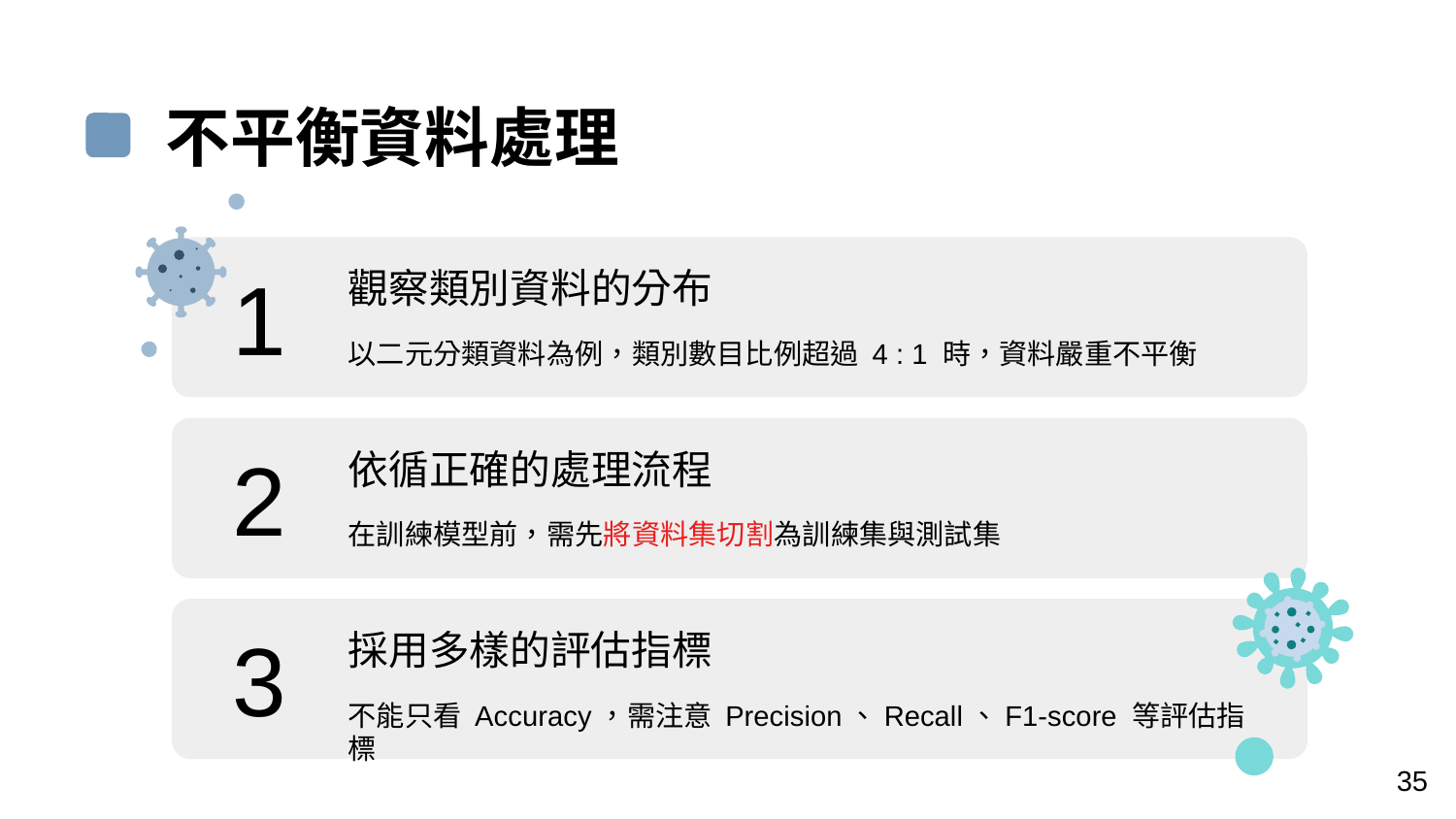

不平衡資料處理

1.
觀察類別資料的分布
以二元分類資料為例，類別數目比例超過 4 : 1 時，資料嚴重不平衡

2.
依循正確的處理流程
在訓練模型前，需先將資料集切割為訓練集與測試集

3.
採用多樣的評估指標
不能只看 Accuracy，需注意 Precision、Recall、F1-score 等評估指標
35